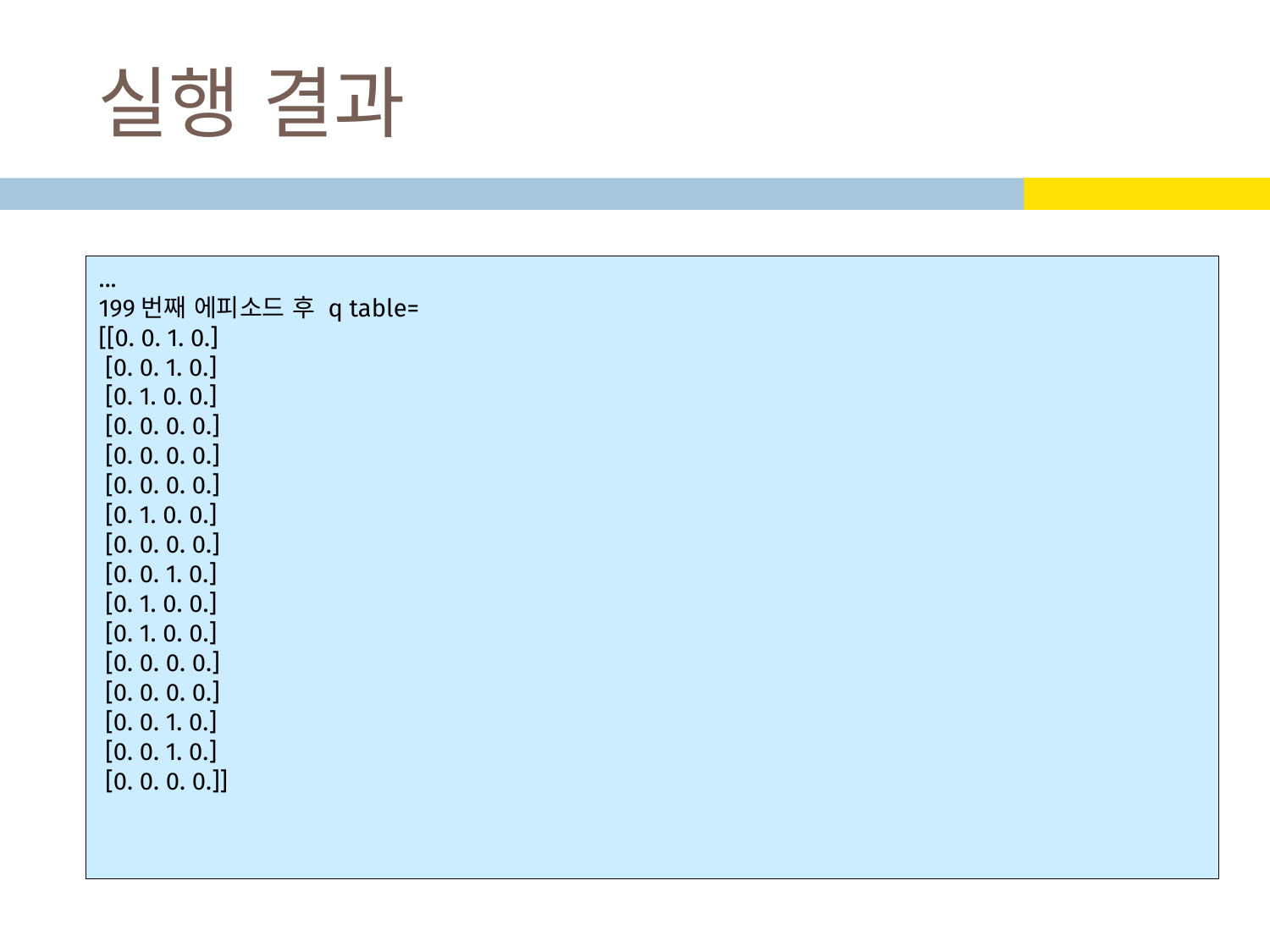

# 실행 결과
...
199번째 에피소드 후 q table=
[[0. 0. 1. 0.]
 [0. 0. 1. 0.]
 [0. 1. 0. 0.]
 [0. 0. 0. 0.]
 [0. 0. 0. 0.]
 [0. 0. 0. 0.]
 [0. 1. 0. 0.]
 [0. 0. 0. 0.]
 [0. 0. 1. 0.]
 [0. 1. 0. 0.]
 [0. 1. 0. 0.]
 [0. 0. 0. 0.]
 [0. 0. 0. 0.]
 [0. 0. 1. 0.]
 [0. 0. 1. 0.]
 [0. 0. 0. 0.]]